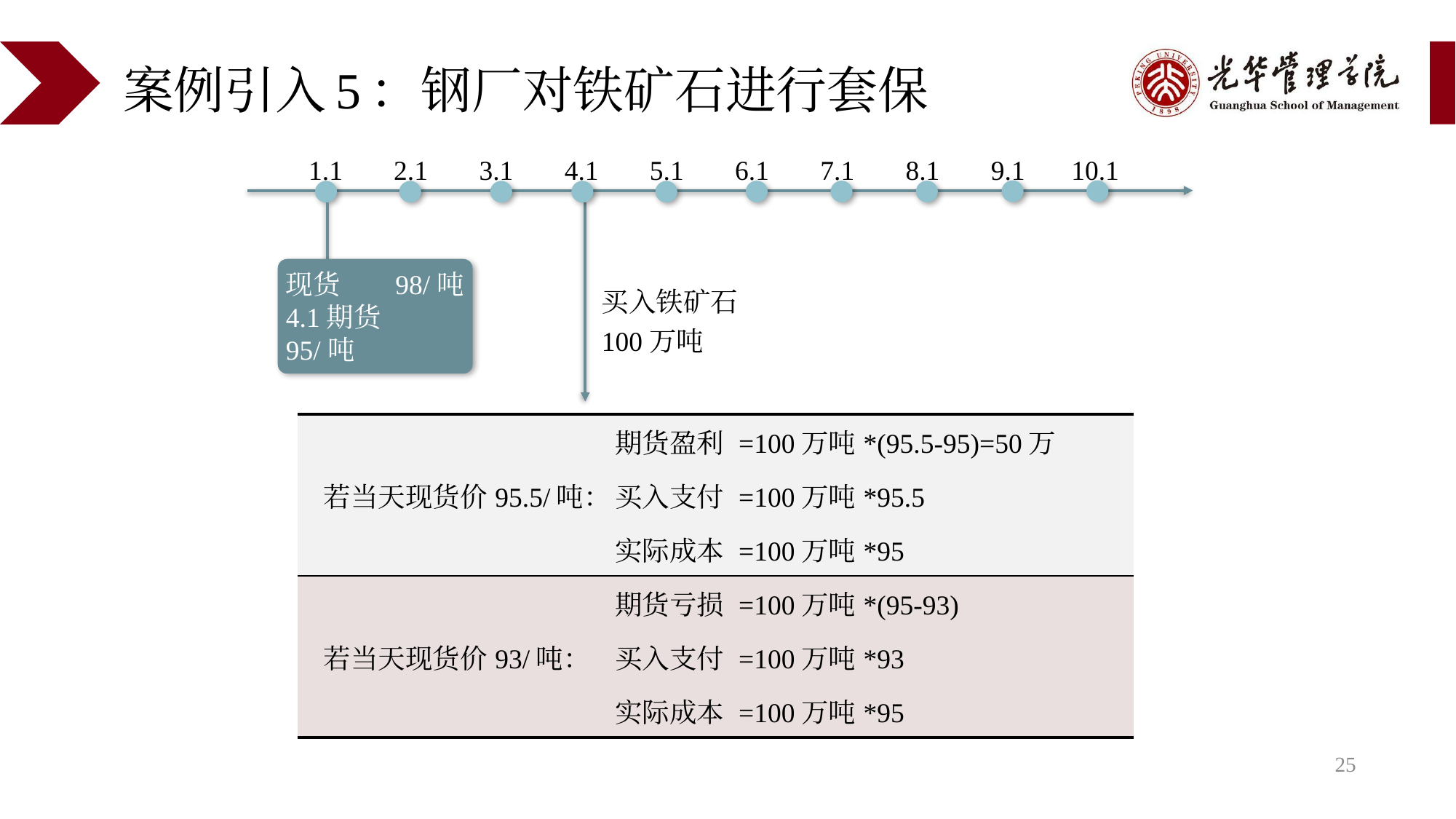

# 案例引入5：钢厂对铁矿石进行套保
1.1
2.1
3.1
4.1
5.1
6.1
7.1
8.1
9.1
10.1

买入铁矿石
100万吨
现货       98/吨
4.1期货  95/吨
| 若当天现货价95.5/吨： | 期货盈利 =100万吨\*(95.5-95)=50万 |
| --- | --- |
|  | 买入支付 =100万吨\*95.5 |
|  | 实际成本 =100万吨\*95 |
| 若当天现货价93/吨： | 期货亏损 =100万吨\*(95-93) |
|  | 买入支付 =100万吨\*93 |
|  | 实际成本 =100万吨\*95 |
25